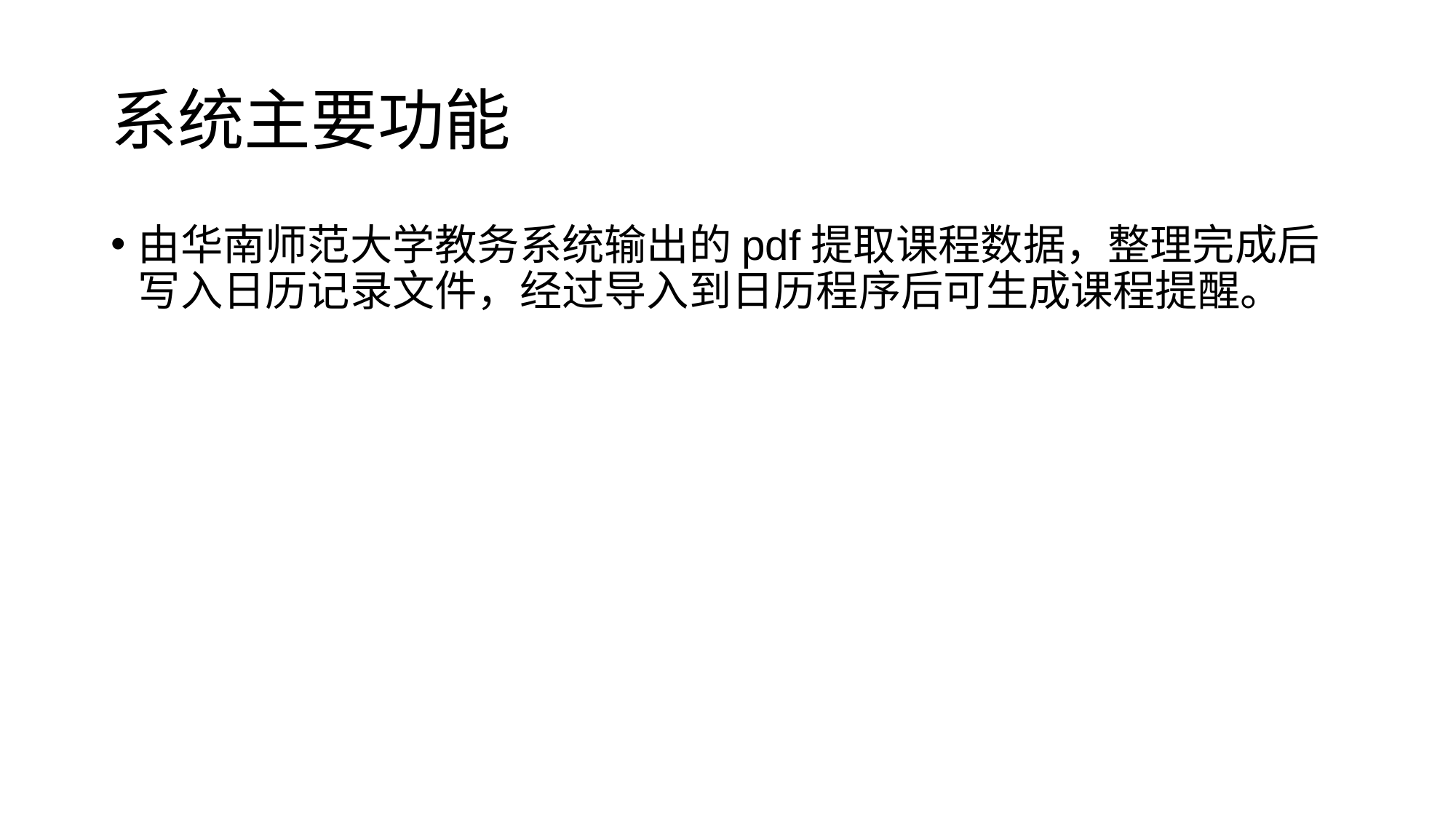

# 系统主要功能
由华南师范大学教务系统输出的pdf提取课程数据，整理完成后写入日历记录文件，经过导入到日历程序后可生成课程提醒。